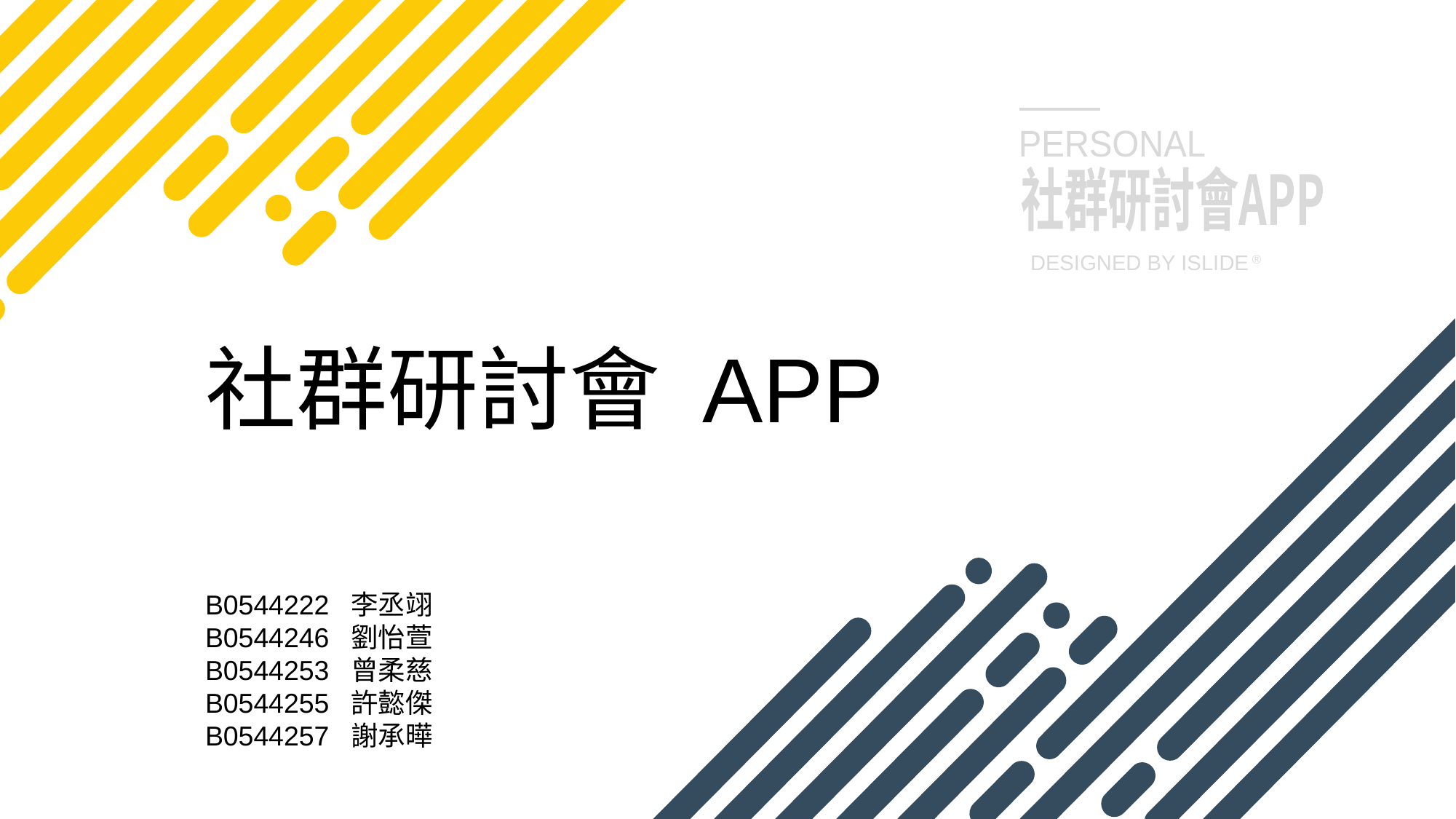

PERSONAL
社群研討會APP
DESIGNED BY ISLIDE ®
社群研討會 APP
B0544222  李丞翊
B0544246  劉怡萱
B0544253  曾柔慈
B0544255  許懿傑
B0544257  謝承曄